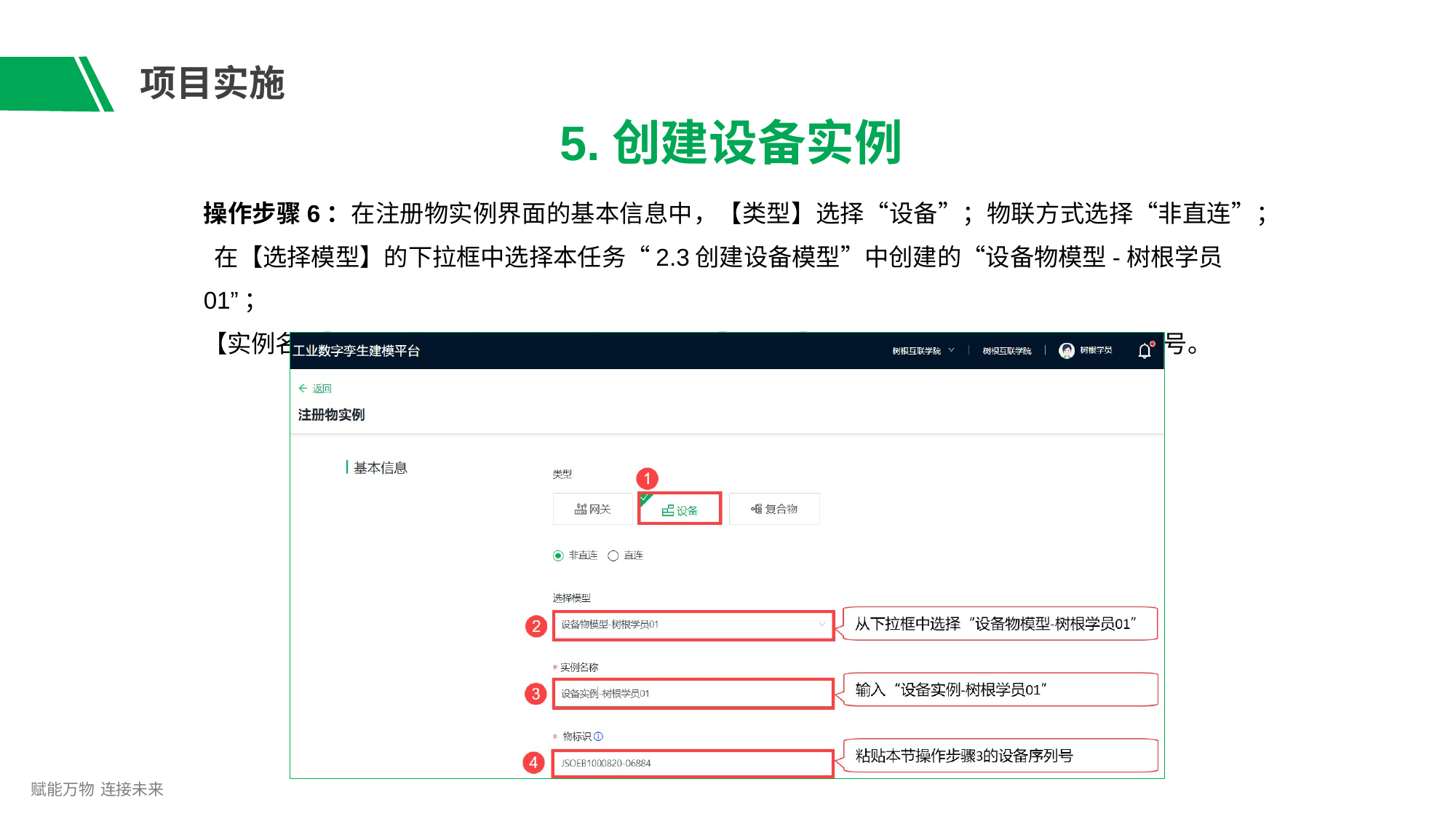

# 项目实施
5.创建设备实例
操作步骤6：在注册物实例界面的基本信息中，【类型】选择“设备”；物联方式选择“非直连”；  在【选择模型】的下拉框中选择本任务“2.3创建设备模型”中创建的“设备物模型-树根学员01”；
【实例名称】输入“设备实例-树根学员01”；【物标识】粘贴操作步骤3复制的设备序列号。

赋能万物 连接未来